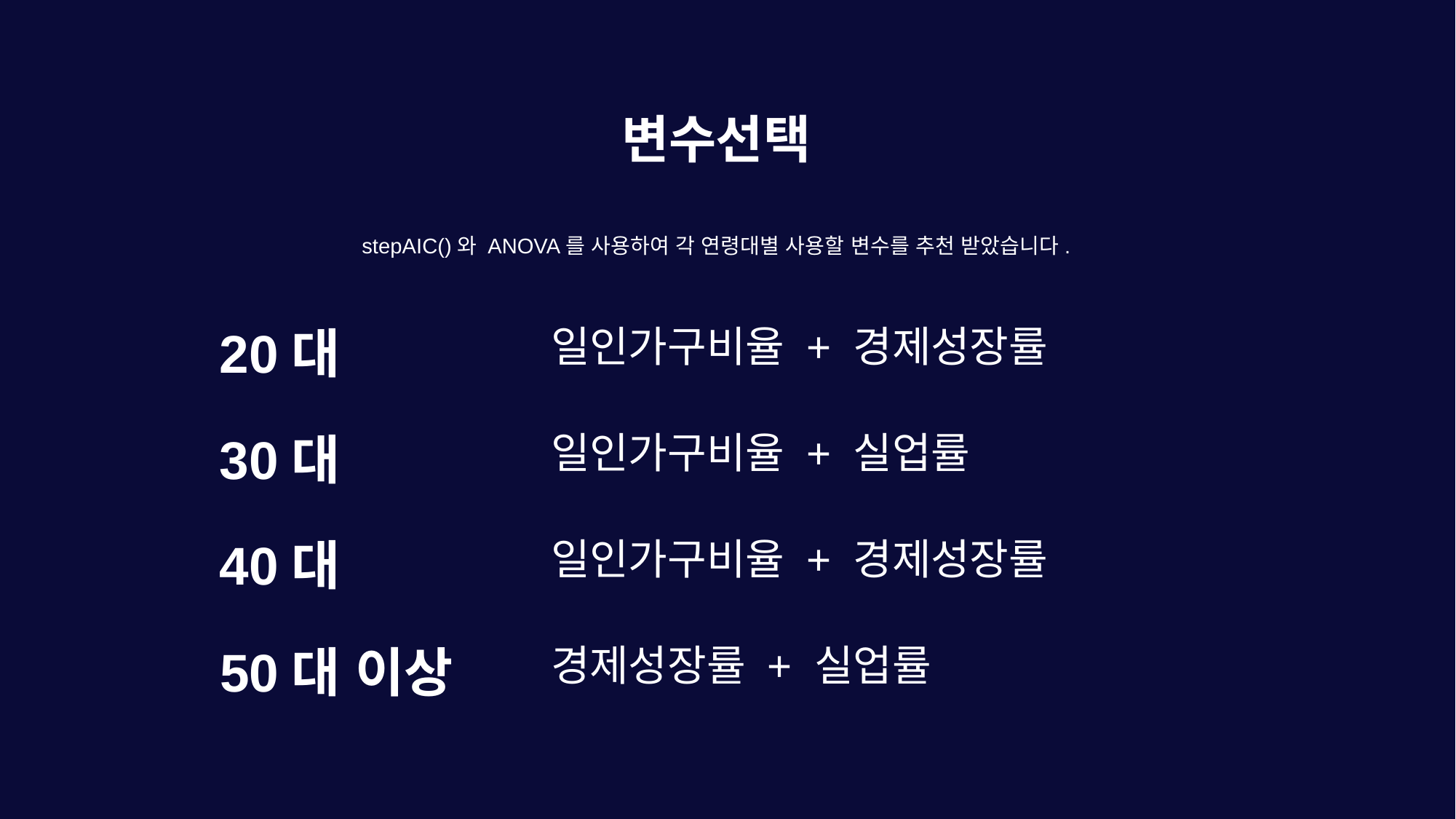

변수선택
stepAIC()와 ANOVA를 사용하여 각 연령대별 사용할 변수를 추천 받았습니다.
20대
일인가구비율 + 경제성장률
30대
일인가구비율 + 실업률
40대
일인가구비율 + 경제성장률
50대 이상
경제성장률 + 실업률